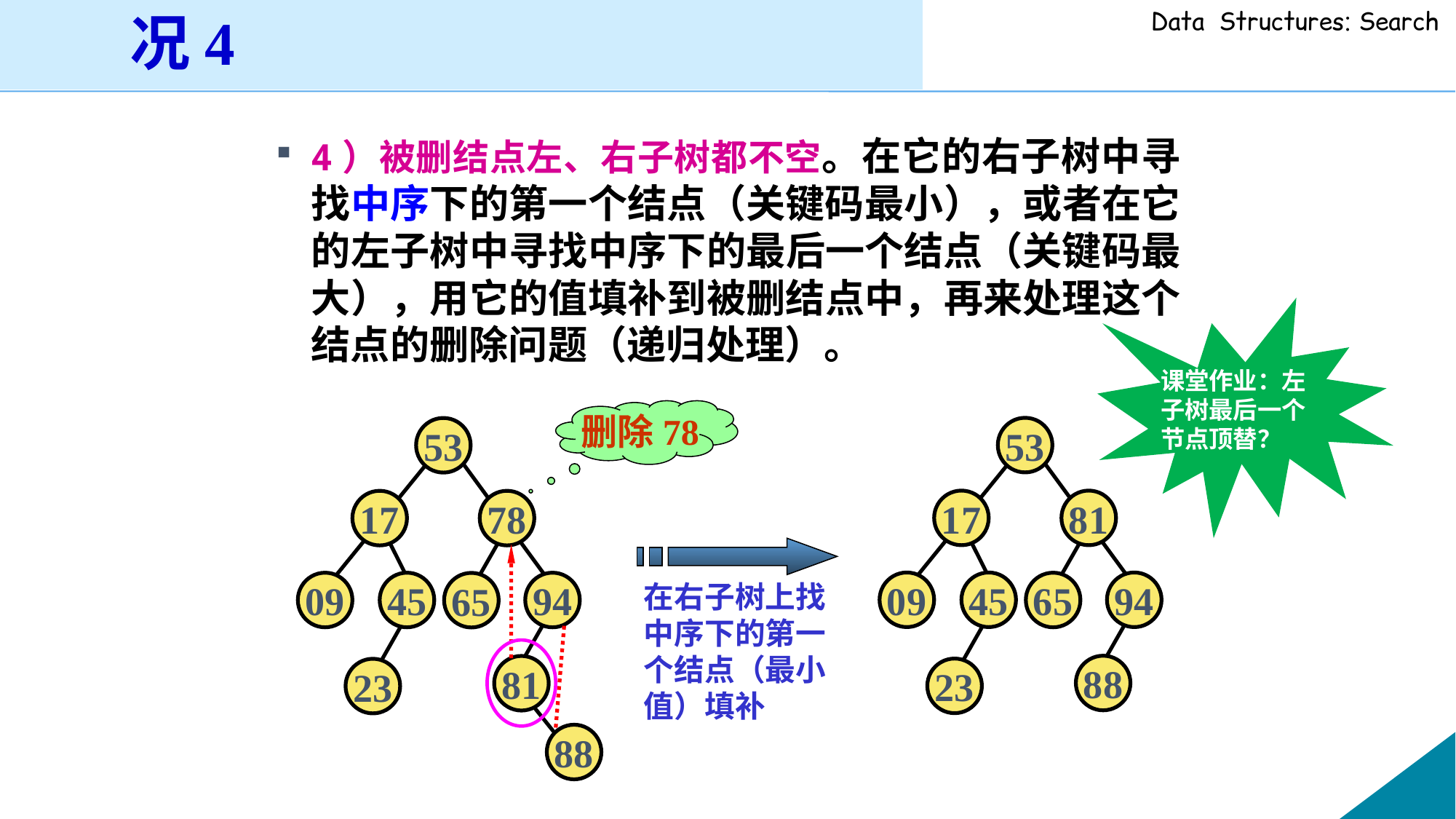

BST结点的删除-情况4
4）被删结点左、右子树都不空。在它的右子树中寻找中序下的第一个结点（关键码最小），或者在它的左子树中寻找中序下的最后一个结点（关键码最大），用它的值填补到被删结点中，再来处理这个结点的删除问题（递归处理）。
课堂作业：左子树最后一个节点顶替？
删除78
53

17
81

09
45
94
65

88
23
53

17
78

09
45
94
65

81
23

88

在右子树上找中序下的第一个结点（最小值）填补